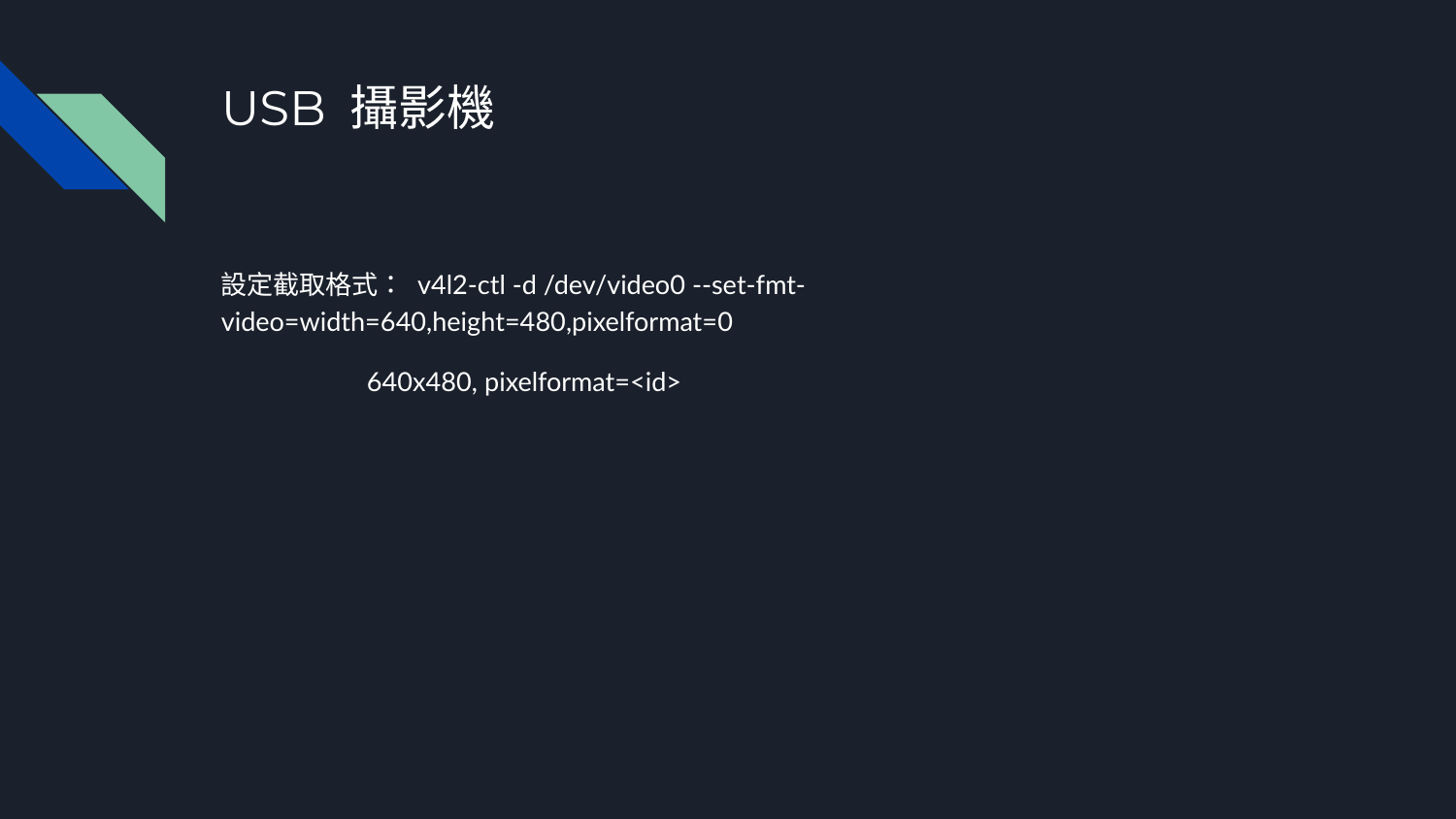

# USB 攝影機
設定截取格式： v4l2-ctl -d /dev/video0 --set-fmt-video=width=640,height=480,pixelformat=0
	640x480, pixelformat=<id>